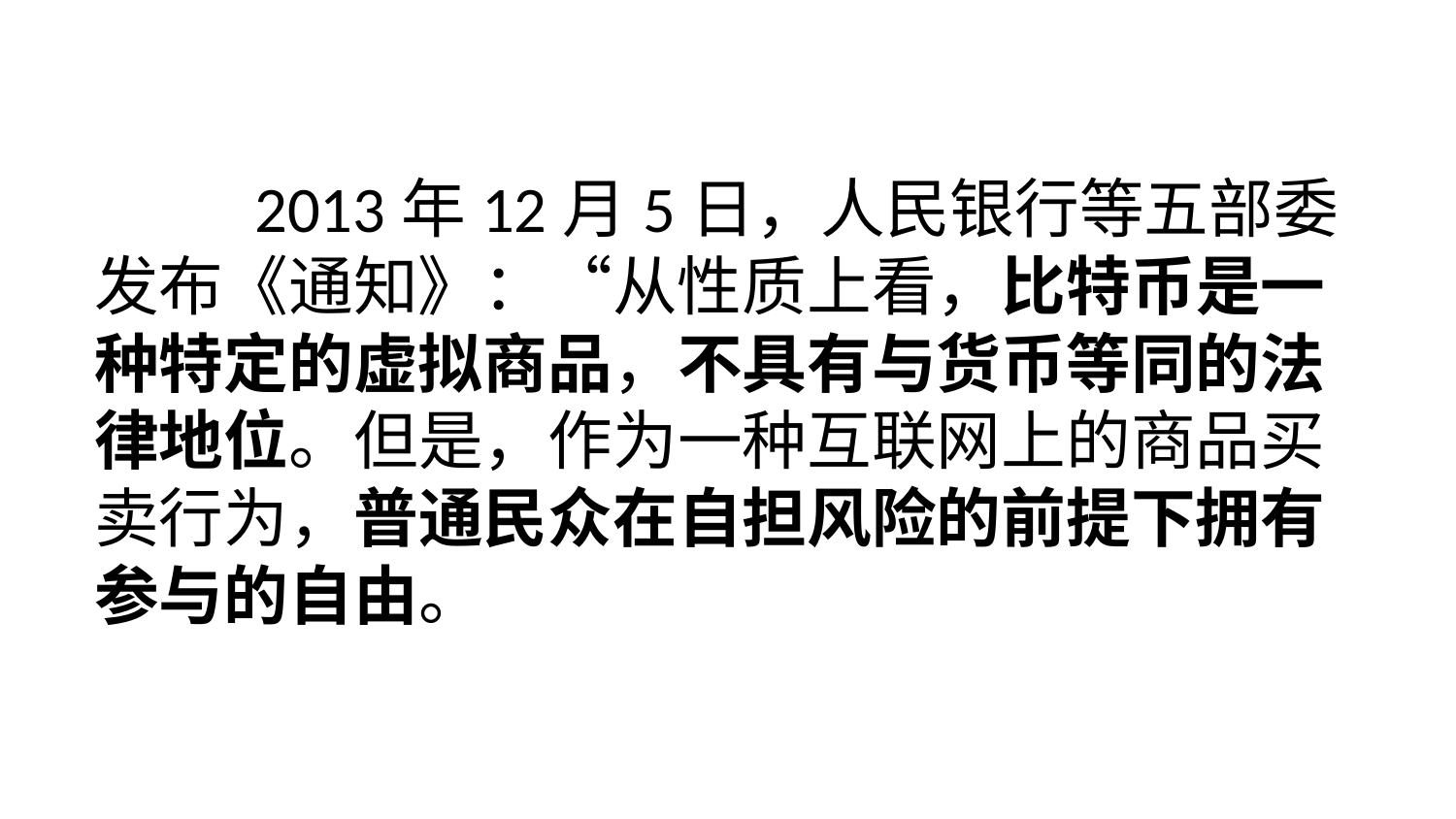

2013年12月5日，人民银行等五部委发布《通知》：“从性质上看，比特币是一种特定的虚拟商品，不具有与货币等同的法律地位。但是，作为一种互联网上的商品买卖行为，普通民众在自担风险的前提下拥有参与的自由。